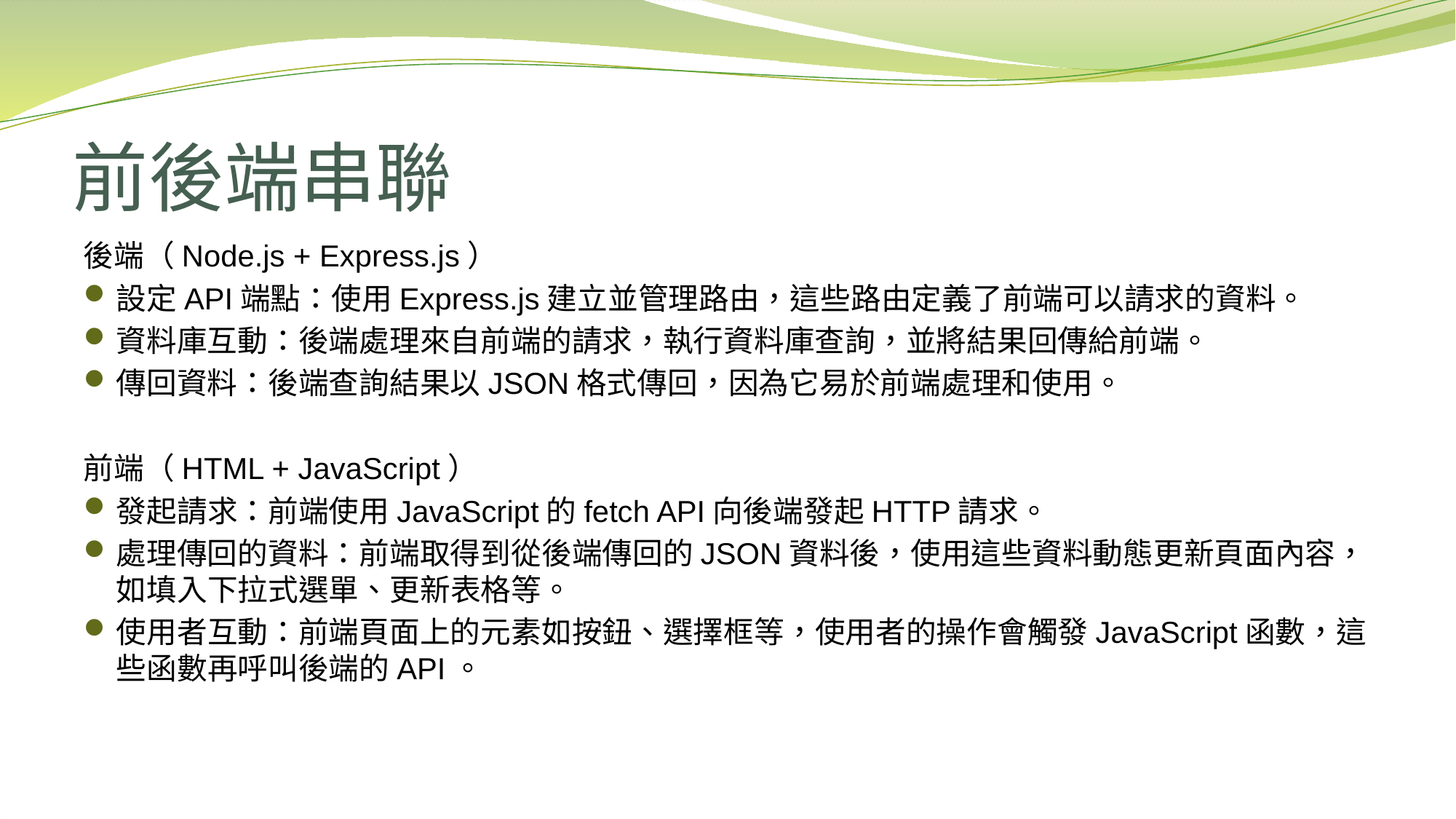

# 前後端串聯
後端（Node.js + Express.js）
設定API端點：使用Express.js建立並管理路由，這些路由定義了前端可以請求的資料。
資料庫互動：後端處理來自前端的請求，執行資料庫查詢，並將結果回傳給前端。
傳回資料：後端查詢結果以JSON格式傳回，因為它易於前端處理和使用。

前端（HTML + JavaScript）
發起請求：前端使用JavaScript的fetch API向後端發起HTTP請求。
處理傳回的資料：前端取得到從後端傳回的JSON資料後，使用這些資料動態更新頁面內容，如填入下拉式選單、更新表格等。
使用者互動：前端頁面上的元素如按鈕、選擇框等，使用者的操作會觸發JavaScript函數，這些函數再呼叫後端的API。